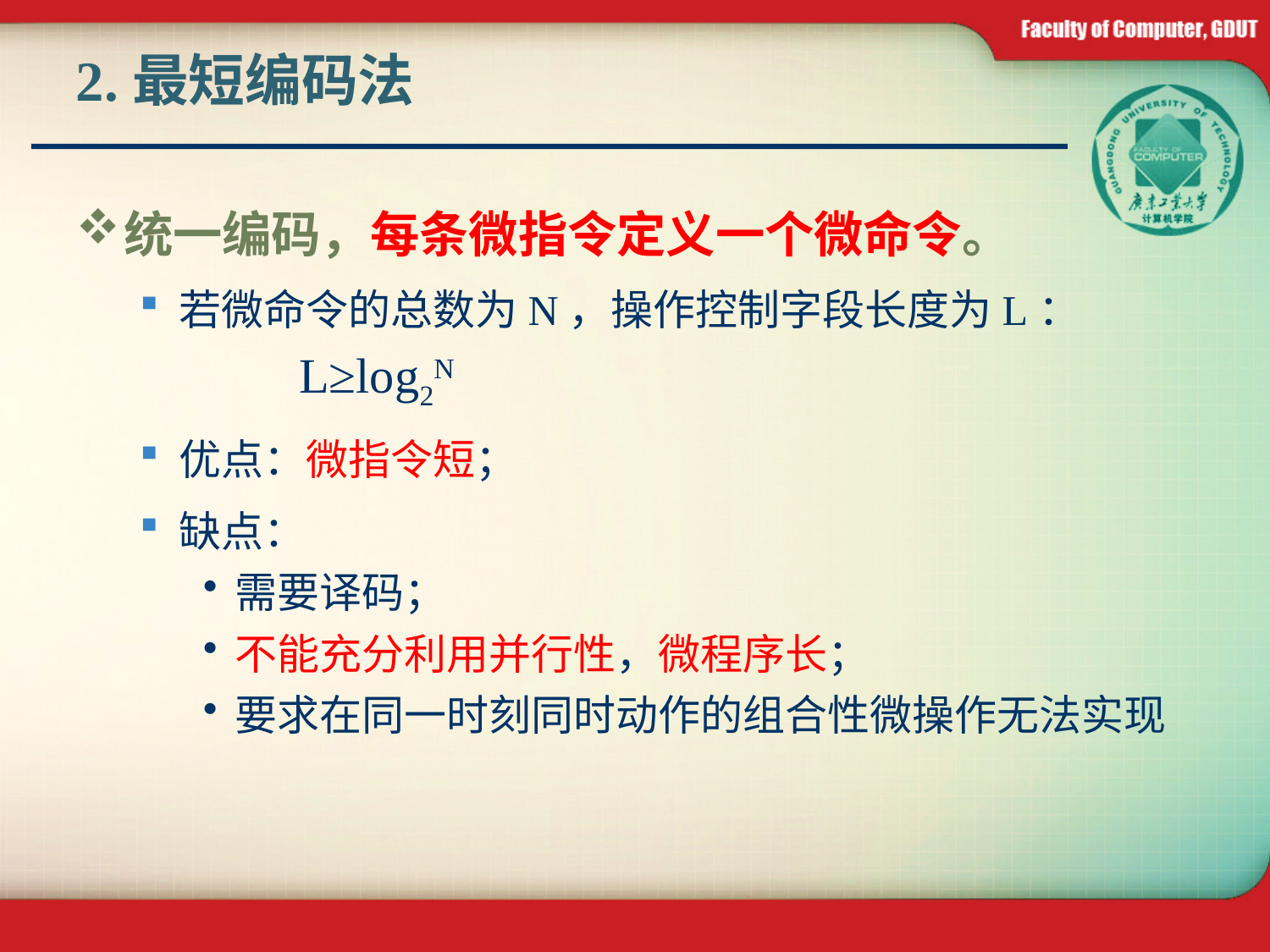

# 2.最短编码法
统一编码，每条微指令定义一个微命令。
若微命令的总数为N，操作控制字段长度为L：
             L≥log2N
优点：微指令短；
缺点：
需要译码；
不能充分利用并行性，微程序长；
要求在同一时刻同时动作的组合性微操作无法实现